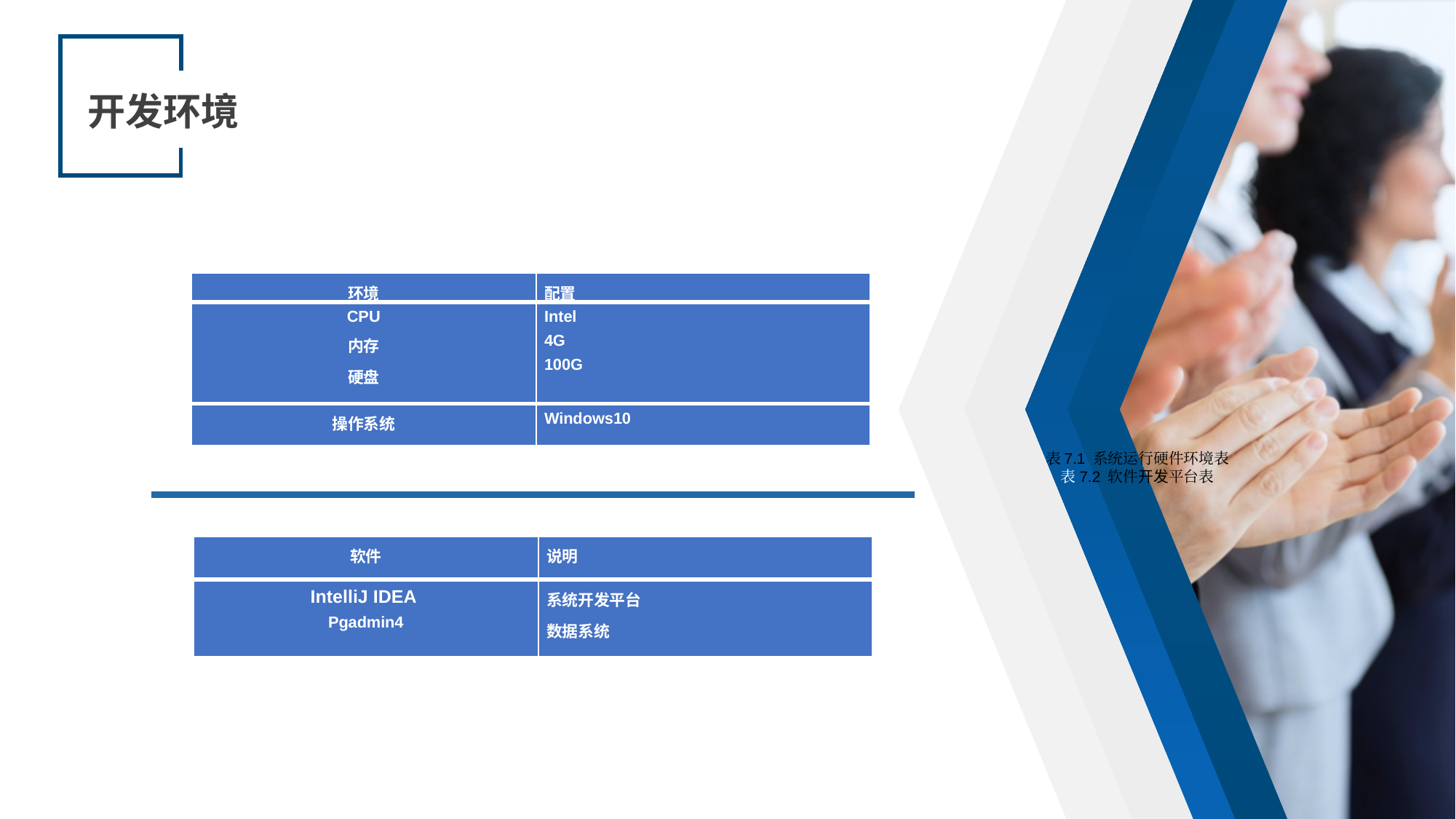

开发环境
| 环境 | 配置 |
| --- | --- |
| CPU 内存 硬盘 | Intel 4G 100G |
| 操作系统 | Windows10 |
诚信
表7.1 系统运行硬件环境表
表7.2 软件开发平台表
| 软件 | 说明 |
| --- | --- |
| IntelliJ IDEA Pgadmin4 | 系统开发平台 数据系统 |